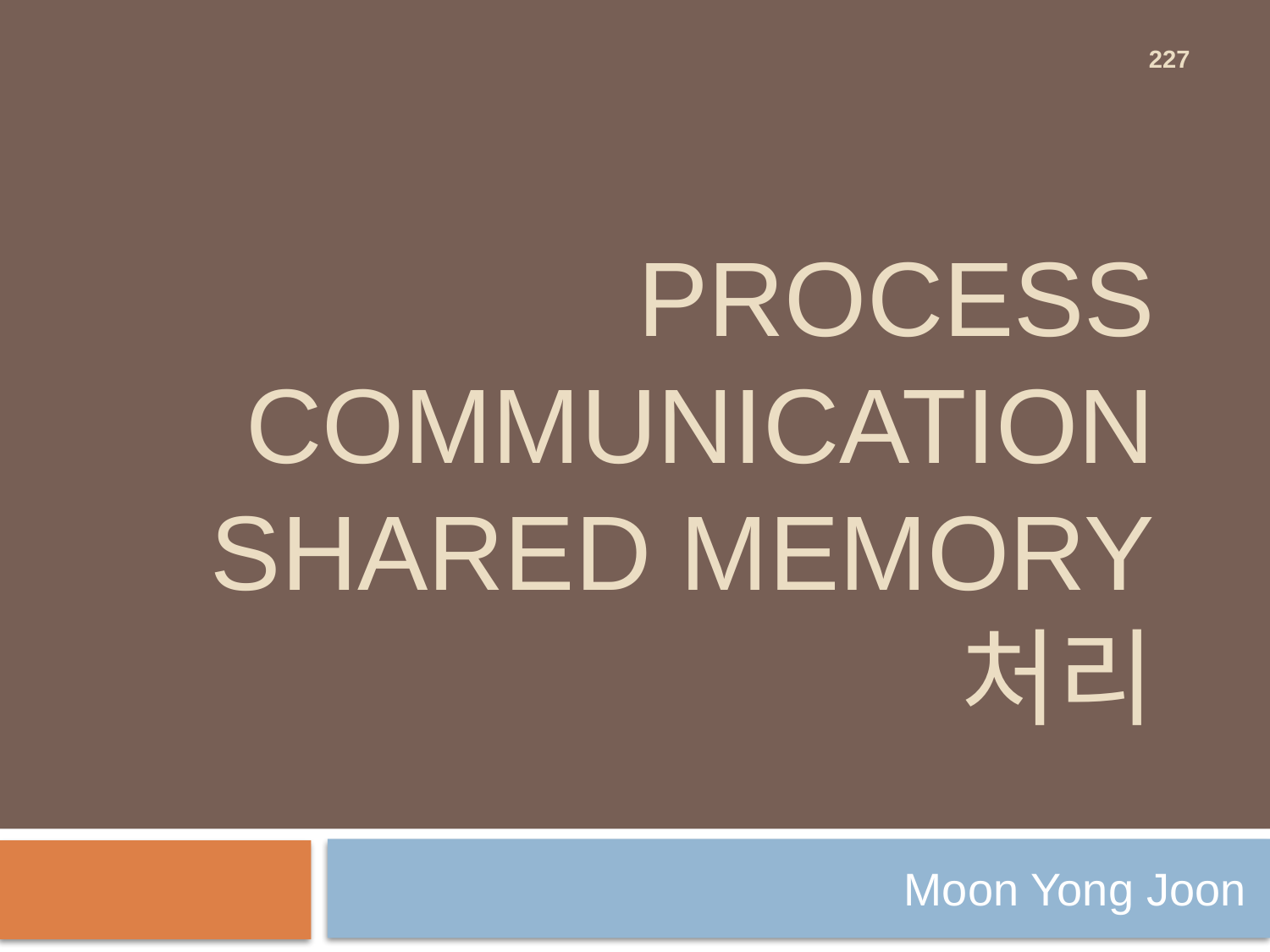

227
# Process communication shared Memory 처리
Moon Yong Joon